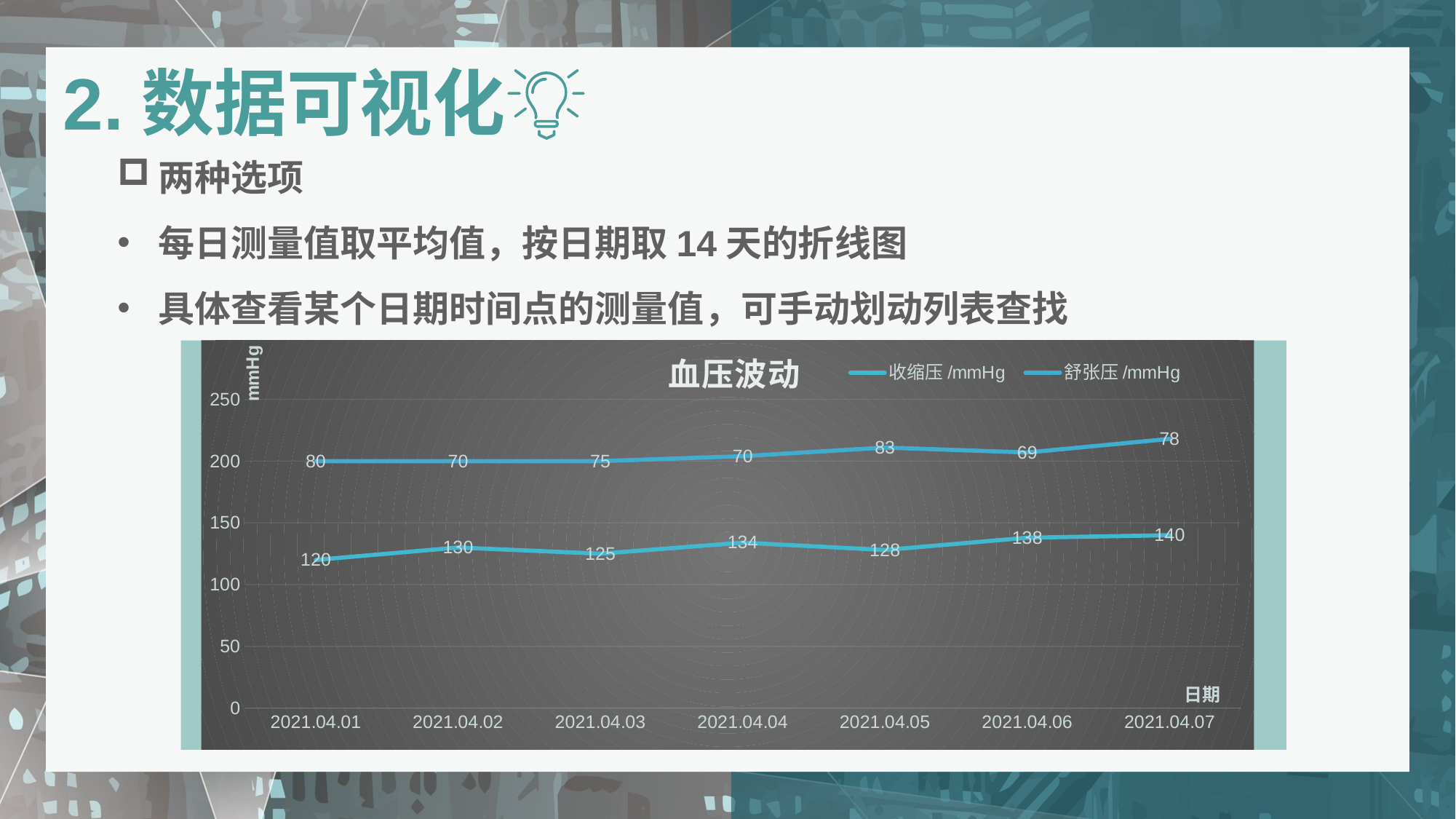

2.数据可视化

两种选项
每日测量值取平均值，按日期取14天的折线图
具体查看某个日期时间点的测量值，可手动划动列表查找

### Chart: 血压波动

| Category | 收缩压/mmHg | 舒张压/mmHg |
|---|---|---|
| 2021.04.01 | 120.0 | 80.0 |
| 2021.04.02 | 130.0 | 70.0 |
| 2021.04.03 | 125.0 | 75.0 |
| 2021.04.04 | 134.0 | 70.0 |
| 2021.04.05 | 128.0 | 83.0 |
| 2021.04.06 | 138.0 | 69.0 |
| 2021.04.07 | 140.0 | 78.0 |